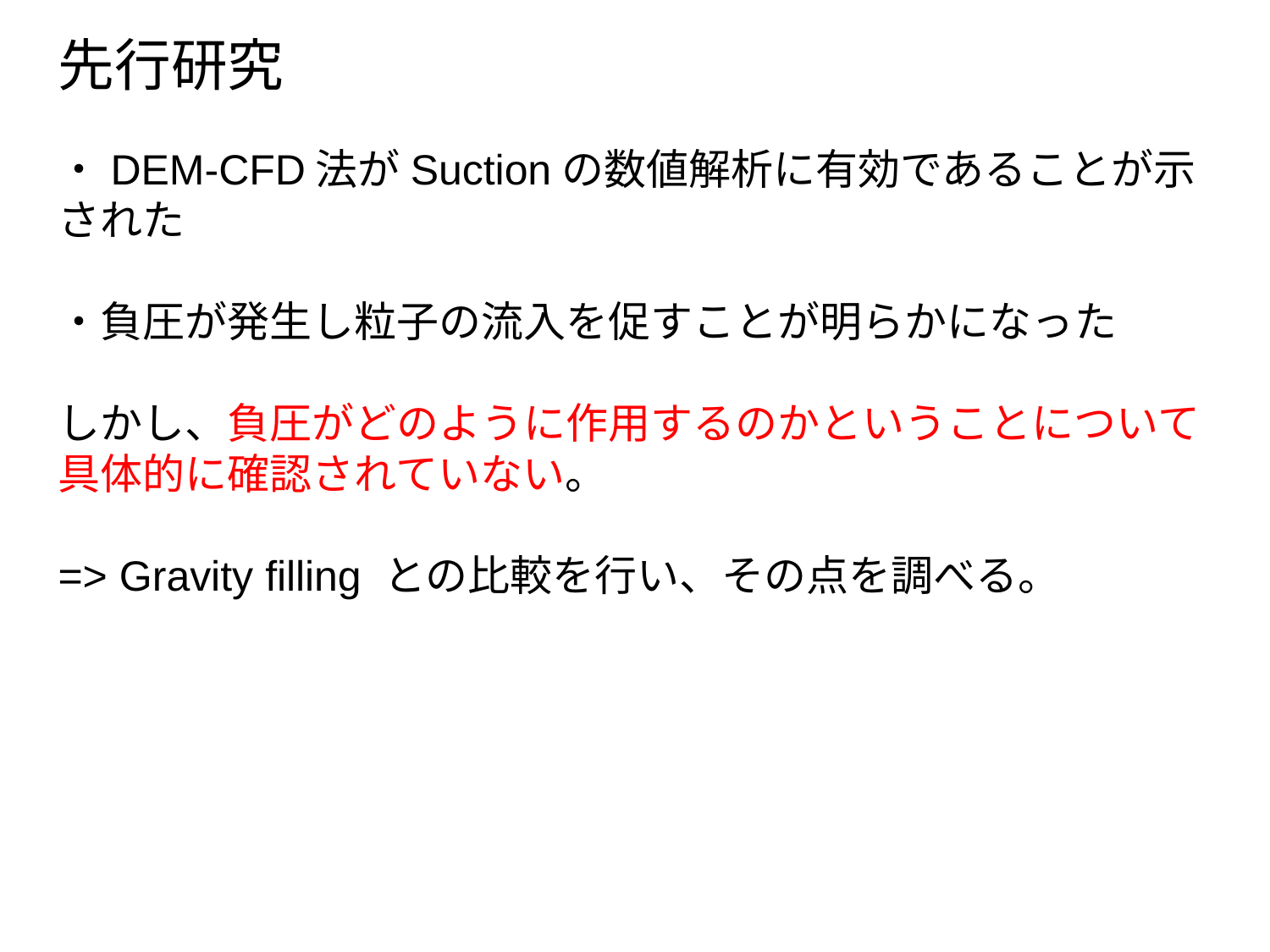

先行研究
・DEM-CFD法がSuctionの数値解析に有効であることが示された

・負圧が発生し粒子の流入を促すことが明らかになった

しかし、負圧がどのように作用するのかということについて具体的に確認されていない。

=> Gravity filling との比較を行い、その点を調べる。